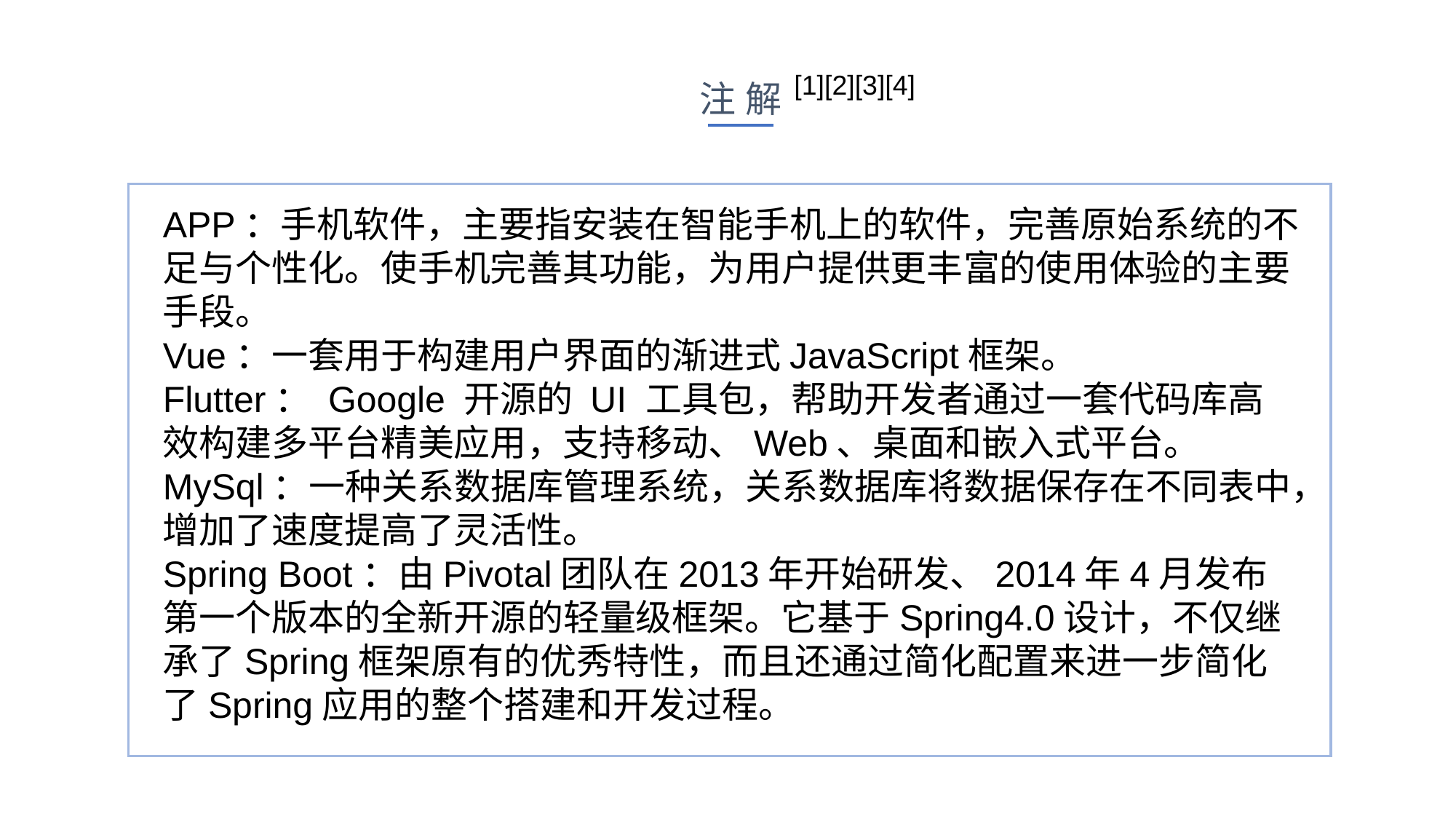

[1][2][3][4]
注解

APP：手机软件，主要指安装在智能手机上的软件，完善原始系统的不足与个性化。使手机完善其功能，为用户提供更丰富的使用体验的主要手段。
Vue：一套用于构建用户界面的渐进式JavaScript框架。
Flutter： Google 开源的 UI 工具包，帮助开发者通过一套代码库高效构建多平台精美应用，支持移动、Web、桌面和嵌入式平台。
MySql：一种关系数据库管理系统，关系数据库将数据保存在不同表中，增加了速度提高了灵活性。
Spring Boot：由Pivotal团队在2013年开始研发、2014年4月发布第一个版本的全新开源的轻量级框架。它基于Spring4.0设计，不仅继承了Spring框架原有的优秀特性，而且还通过简化配置来进一步简化了Spring应用的整个搭建和开发过程。